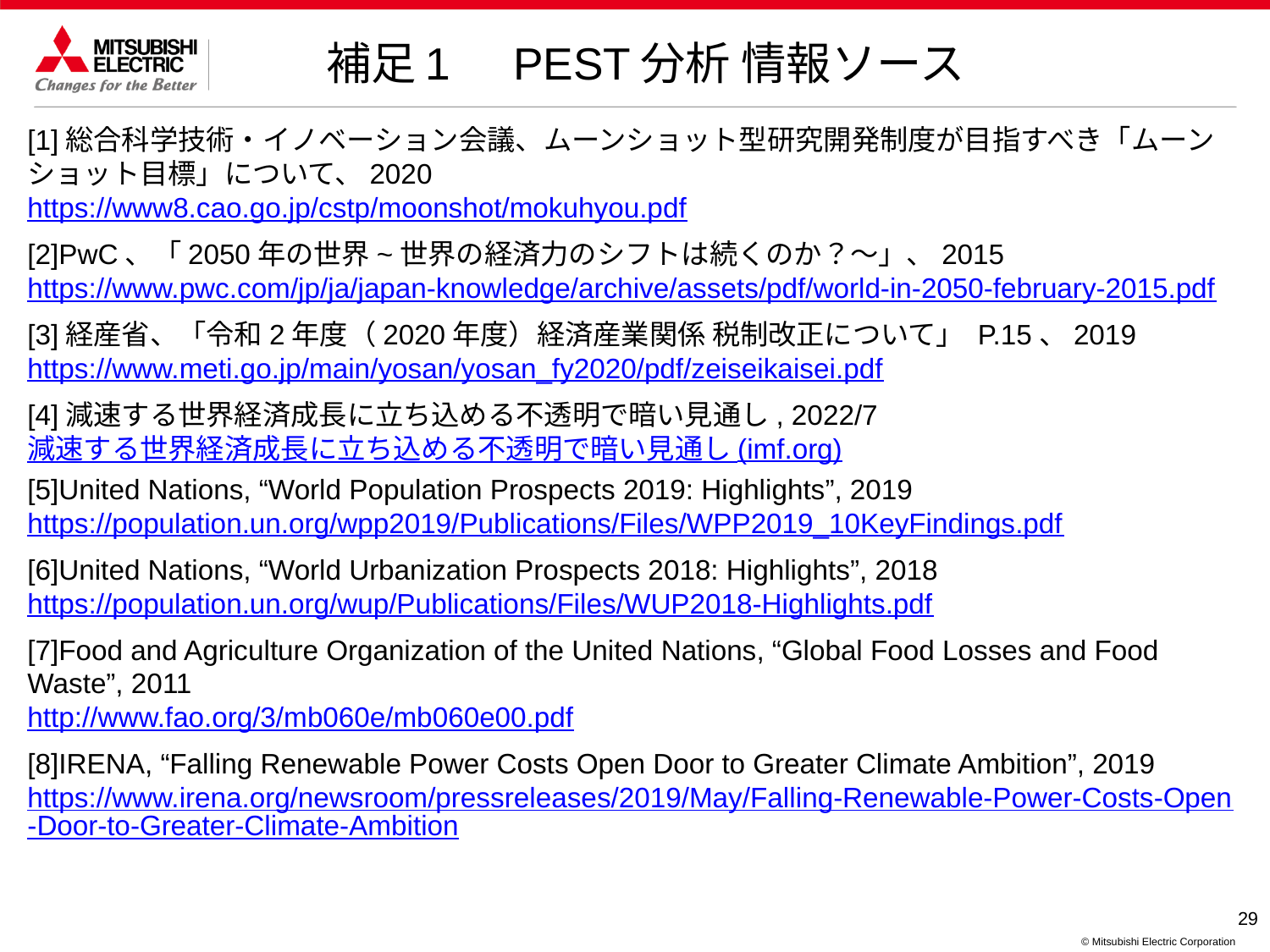

補足1　PEST分析 情報ソース
[1]総合科学技術・イノベーション会議、ムーンショット型研究開発制度が目指すべき「ムーンショット目標」について、2020
https://www8.cao.go.jp/cstp/moonshot/mokuhyou.pdf

[2]PwC、「2050年の世界~世界の経済力のシフトは続くのか？～」、2015
https://www.pwc.com/jp/ja/japan-knowledge/archive/assets/pdf/world-in-2050-february-2015.pdf

[3]経産省、「令和2年度（2020年度）経済産業関係 税制改正について」 P.15、2019
https://www.meti.go.jp/main/yosan/yosan_fy2020/pdf/zeiseikaisei.pdf

[4]減速する世界経済成長に立ち込める不透明で暗い見通し, 2022/7
減速する世界経済成長に立ち込める不透明で暗い見通し (imf.org)
[5]United Nations, “World Population Prospects 2019: Highlights”, 2019
https://population.un.org/wpp2019/Publications/Files/WPP2019_10KeyFindings.pdf

[6]United Nations, “World Urbanization Prospects 2018: Highlights”, 2018
https://population.un.org/wup/Publications/Files/WUP2018-Highlights.pdf

[7]Food and Agriculture Organization of the United Nations, “Global Food Losses and Food Waste”, 2011
http://www.fao.org/3/mb060e/mb060e00.pdf

[8]IRENA, “Falling Renewable Power Costs Open Door to Greater Climate Ambition”, 2019
https://www.irena.org/newsroom/pressreleases/2019/May/Falling-Renewable-Power-Costs-Open-Door-to-Greater-Climate-Ambition